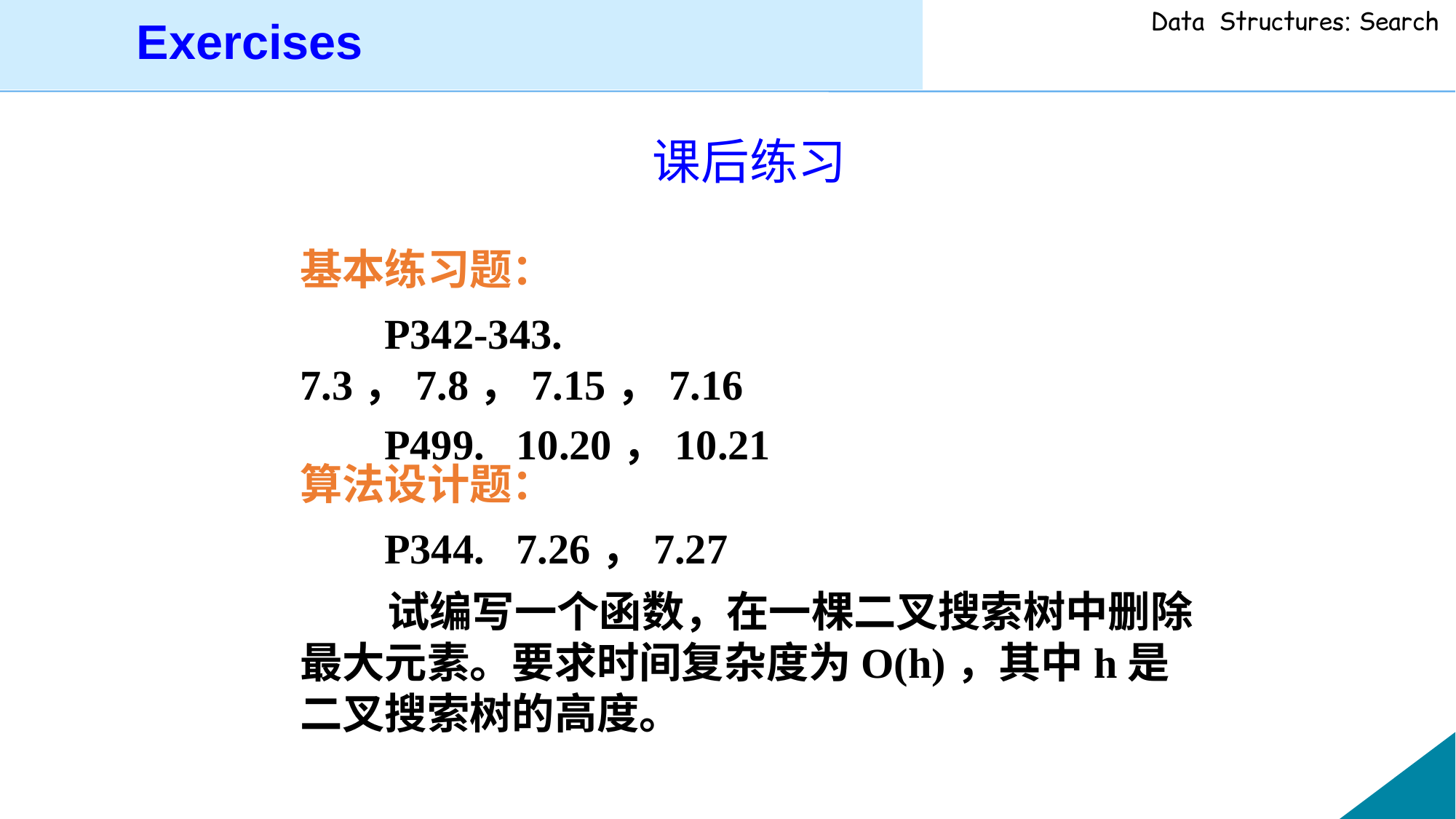

Exercises
课后练习
基本练习题：
        P342-343.   7.3，7.8，7.15，7.16
        P499.   10.20，10.21
算法设计题：
        P344.   7.26，7.27
        试编写一个函数，在一棵二叉搜索树中删除最大元素。要求时间复杂度为O(h)，其中h是二叉搜索树的高度。